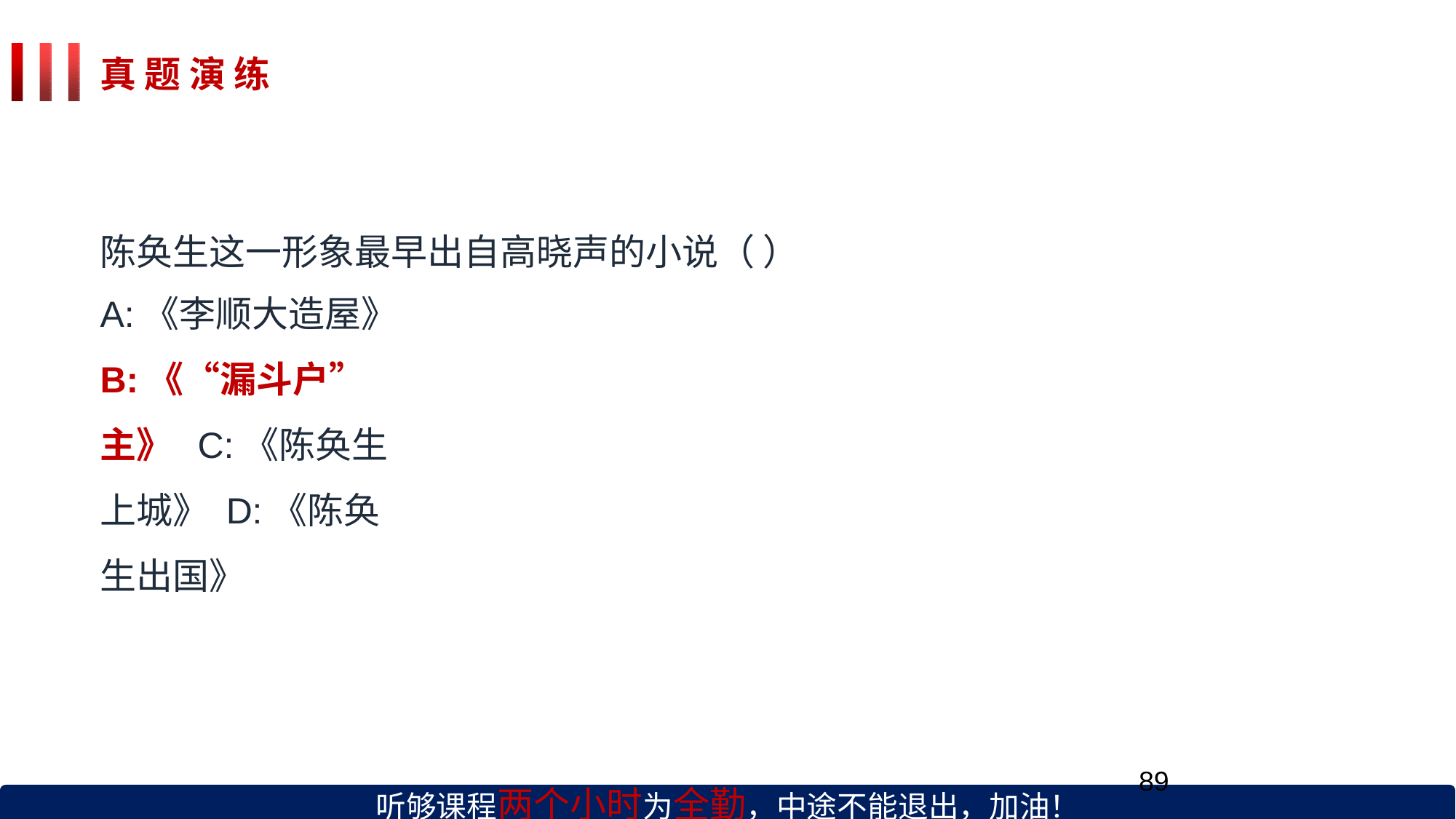

# 真 题 演 练
陈奂生这一形象最早出自高晓声的小说（ ）
A:《李顺大造屋》
B:《“漏斗户”主》  C:《陈奂生上城》 D:《陈奂生出国》
89

听够课程两个小时为全勤，中途不能退出，加油！